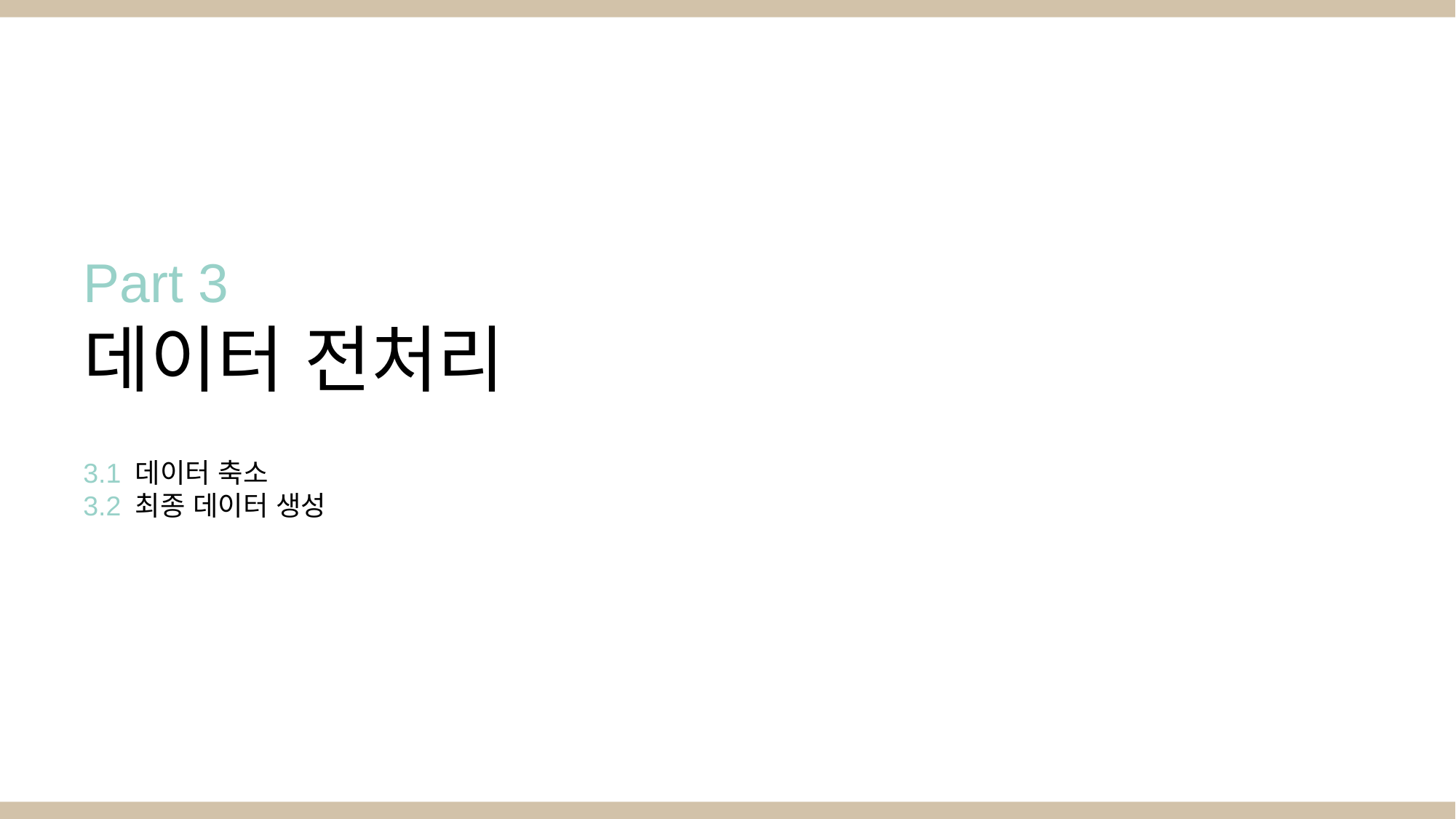

Part 3
데이터 전처리
3.1 데이터 축소
3.2 최종 데이터 생성